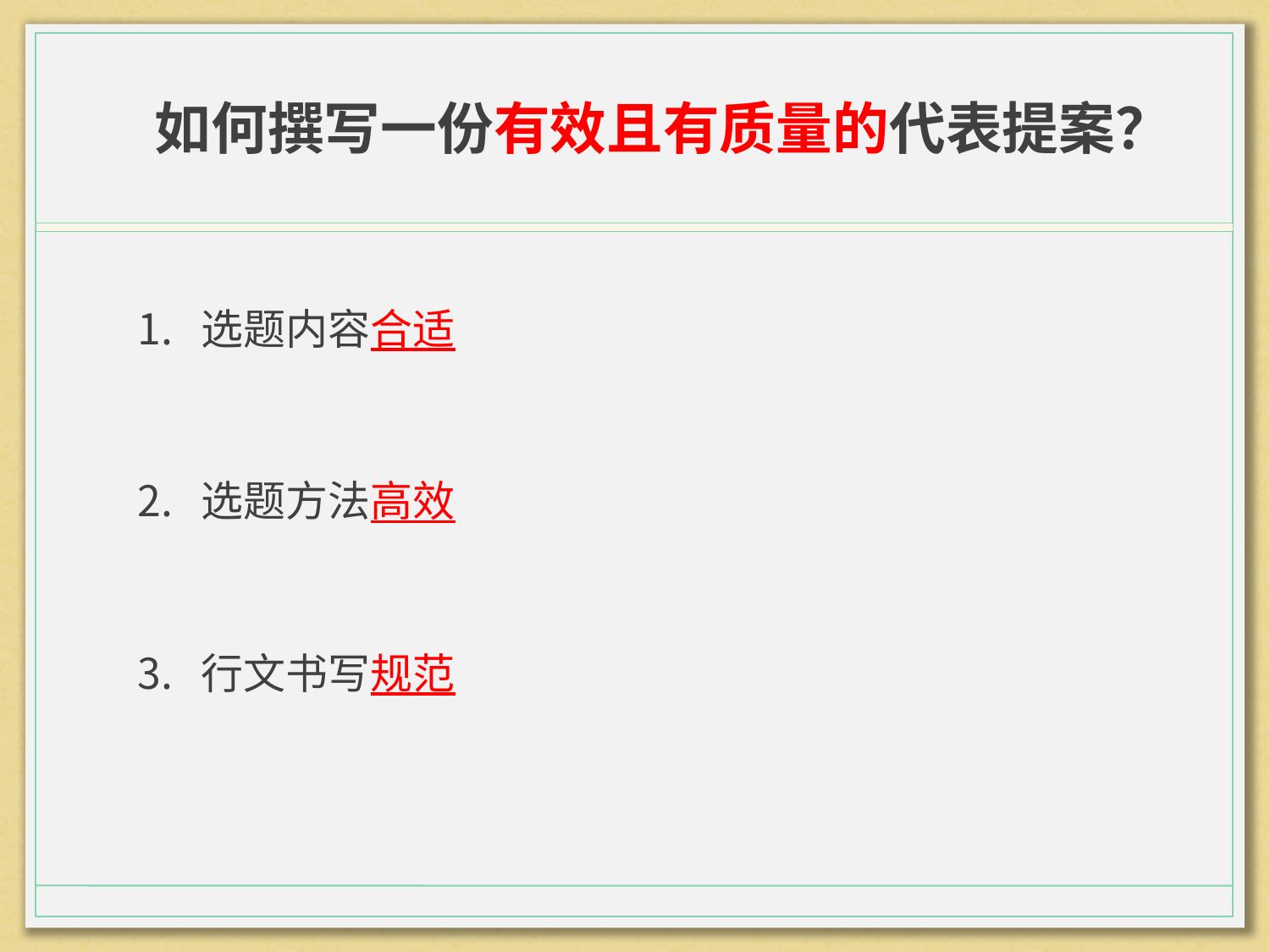

# 如何撰写一份有效且有质量的代表提案？
选题内容合适

选题方法高效

行文书写规范